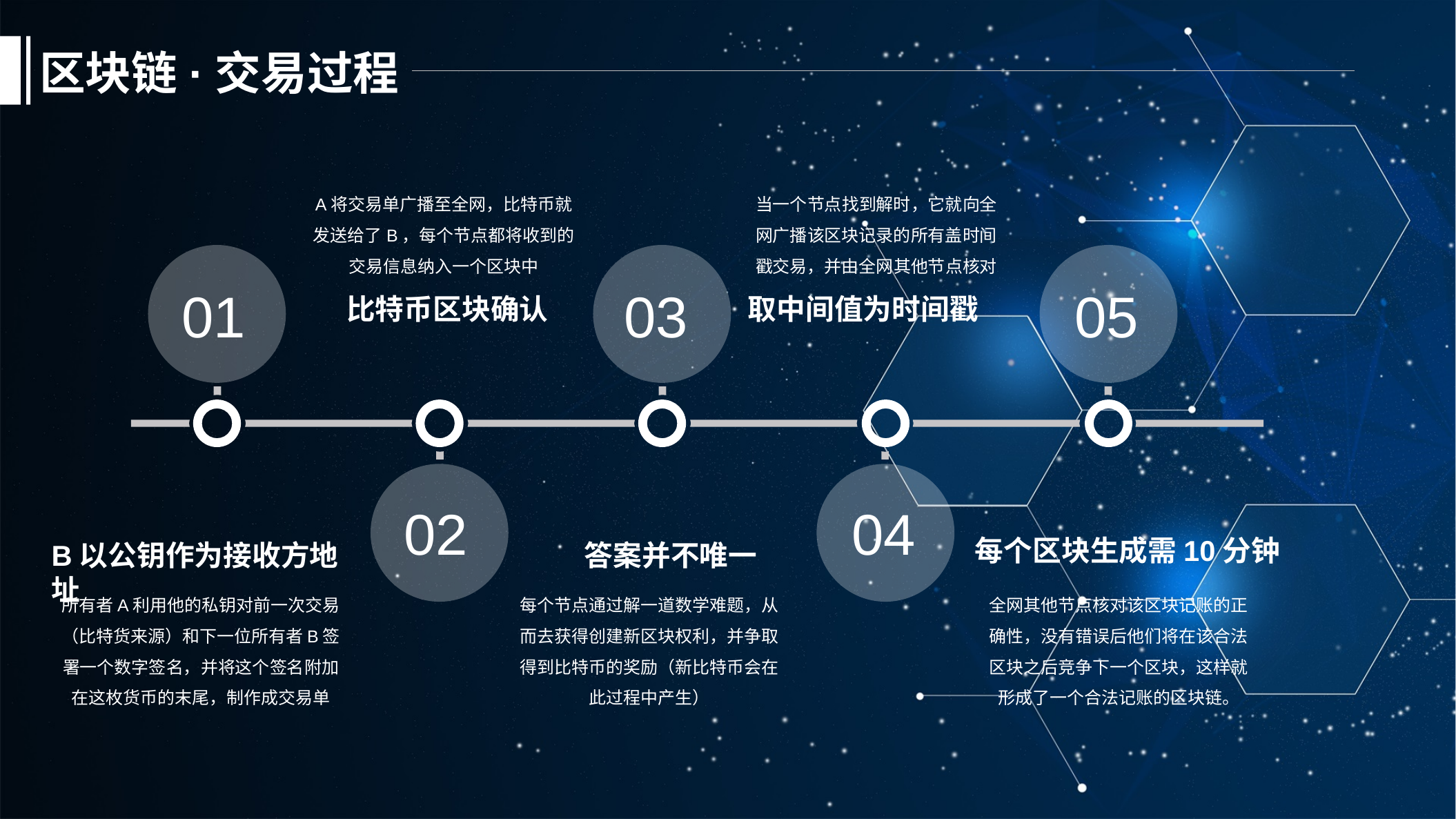

区块链·交易过程
A将交易单广播至全网，比特币就发送给了B，每个节点都将收到的交易信息纳入一个区块中
比特币区块确认
当一个节点找到解时，它就向全网广播该区块记录的所有盖时间戳交易，并由全网其他节点核对
取中间值为时间戳

05
01
03

02
04
答案并不唯一
每个节点通过解一道数学难题，从而去获得创建新区块权利，并争取得到比特币的奖励（新比特币会在此过程中产生）
每个区块生成需10分钟
全网其他节点核对该区块记账的正确性，没有错误后他们将在该合法区块之后竞争下一个区块，这样就形成了一个合法记账的区块链。
B以公钥作为接收方地址
所有者A利用他的私钥对前一次交易（比特货来源）和下一位所有者B签署一个数字签名，并将这个签名附加在这枚货币的末尾，制作成交易单